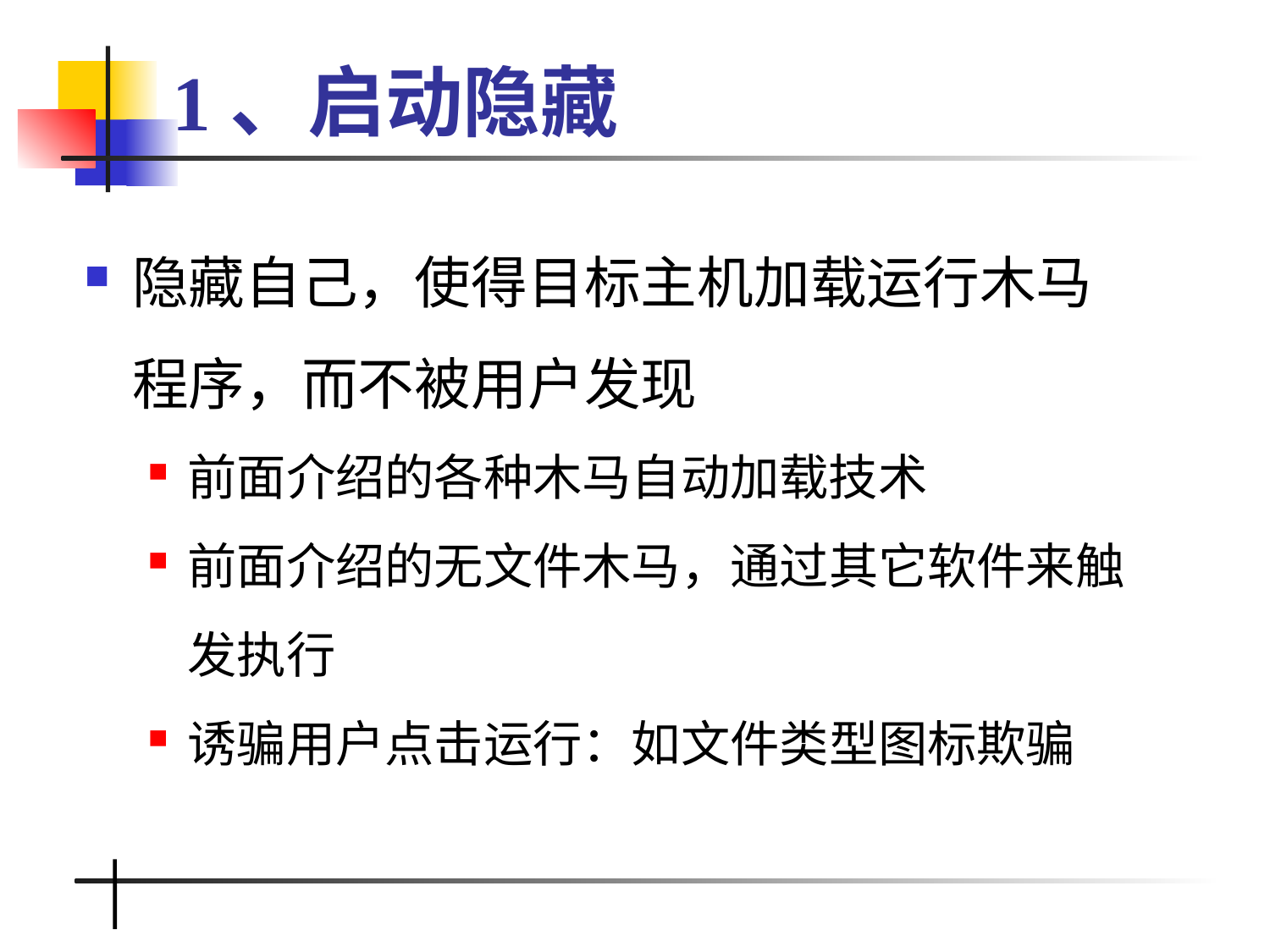

# 1、启动隐藏
隐藏自己，使得目标主机加载运行木马程序，而不被用户发现
前面介绍的各种木马自动加载技术
前面介绍的无文件木马，通过其它软件来触发执行
诱骗用户点击运行：如文件类型图标欺骗